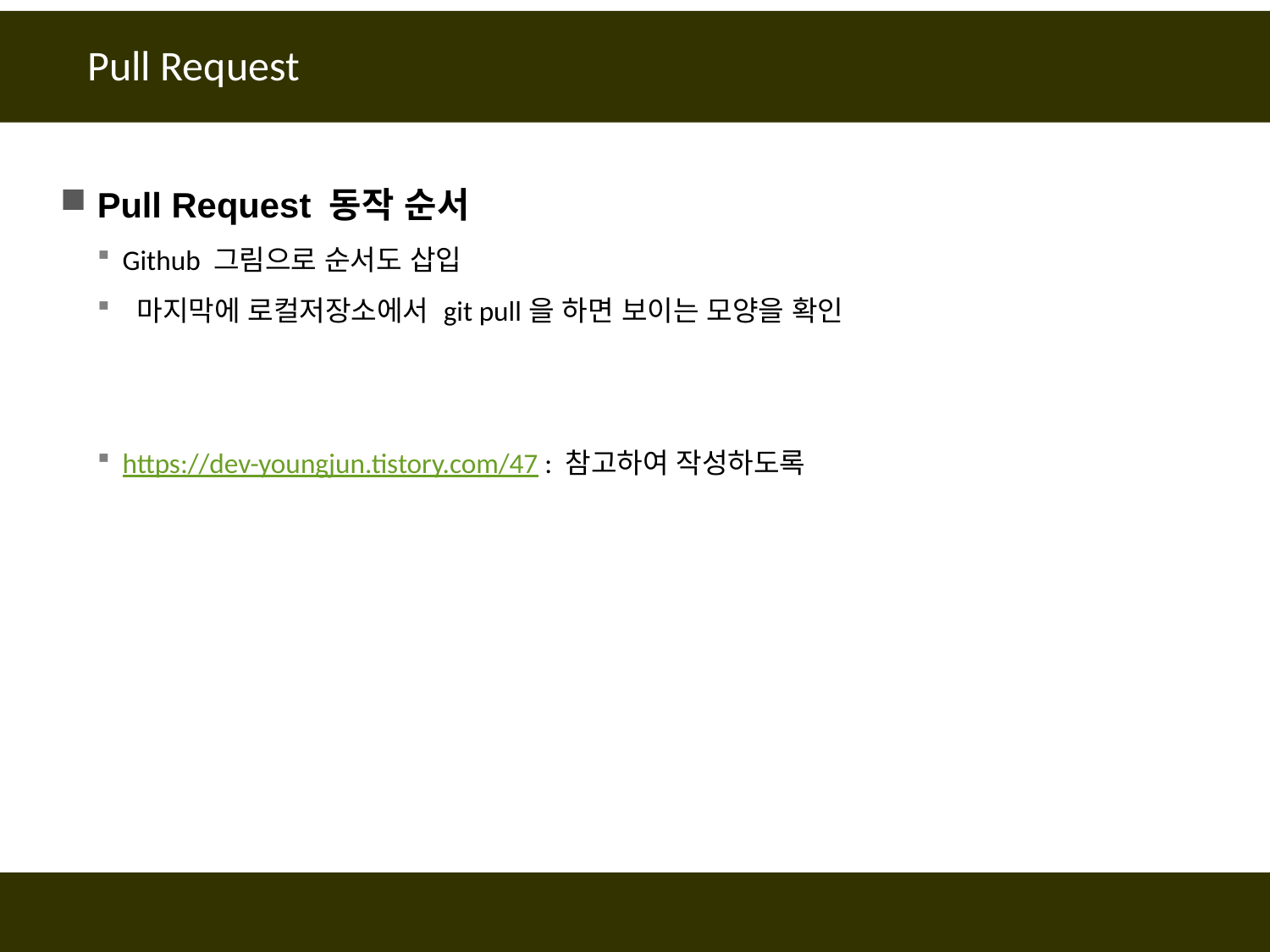

# Pull Request
Pull Request 동작 순서
Github 그림으로 순서도 삽입
 마지막에 로컬저장소에서 git pull을 하면 보이는 모양을 확인

https://dev-youngjun.tistory.com/47 : 참고하여 작성하도록